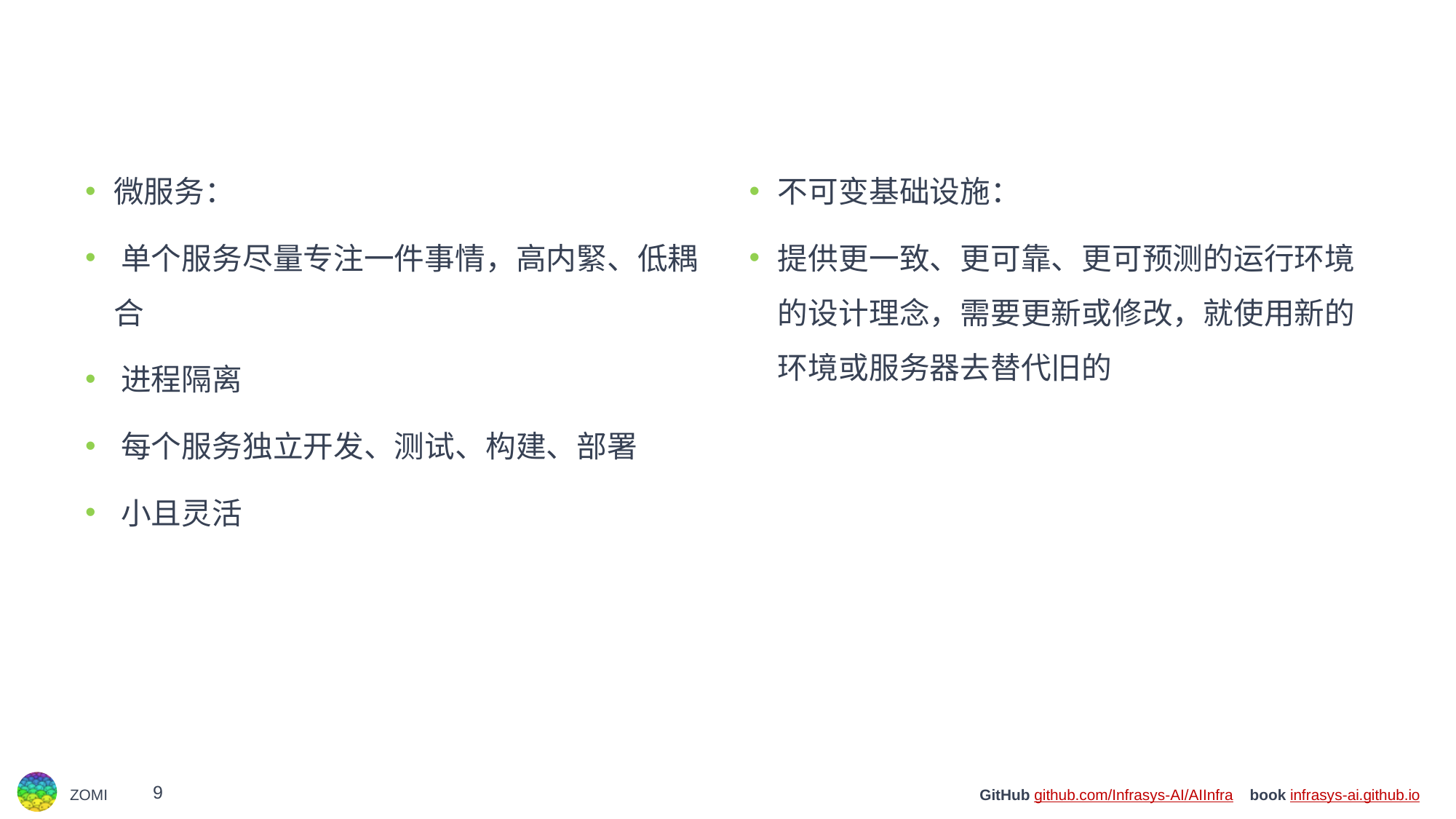

#
微服务：
﻿﻿单个服务尽量专注一件事情，高内緊、低耦合
﻿﻿进程隔离
﻿每个服务独立开发、测试、构建、部署
﻿﻿小且灵活

不可变基础设施：
提供更一致、更可靠、更可预测的运行环境的设计理念，需要更新或修改，就使用新的环境或服务器去替代旧的